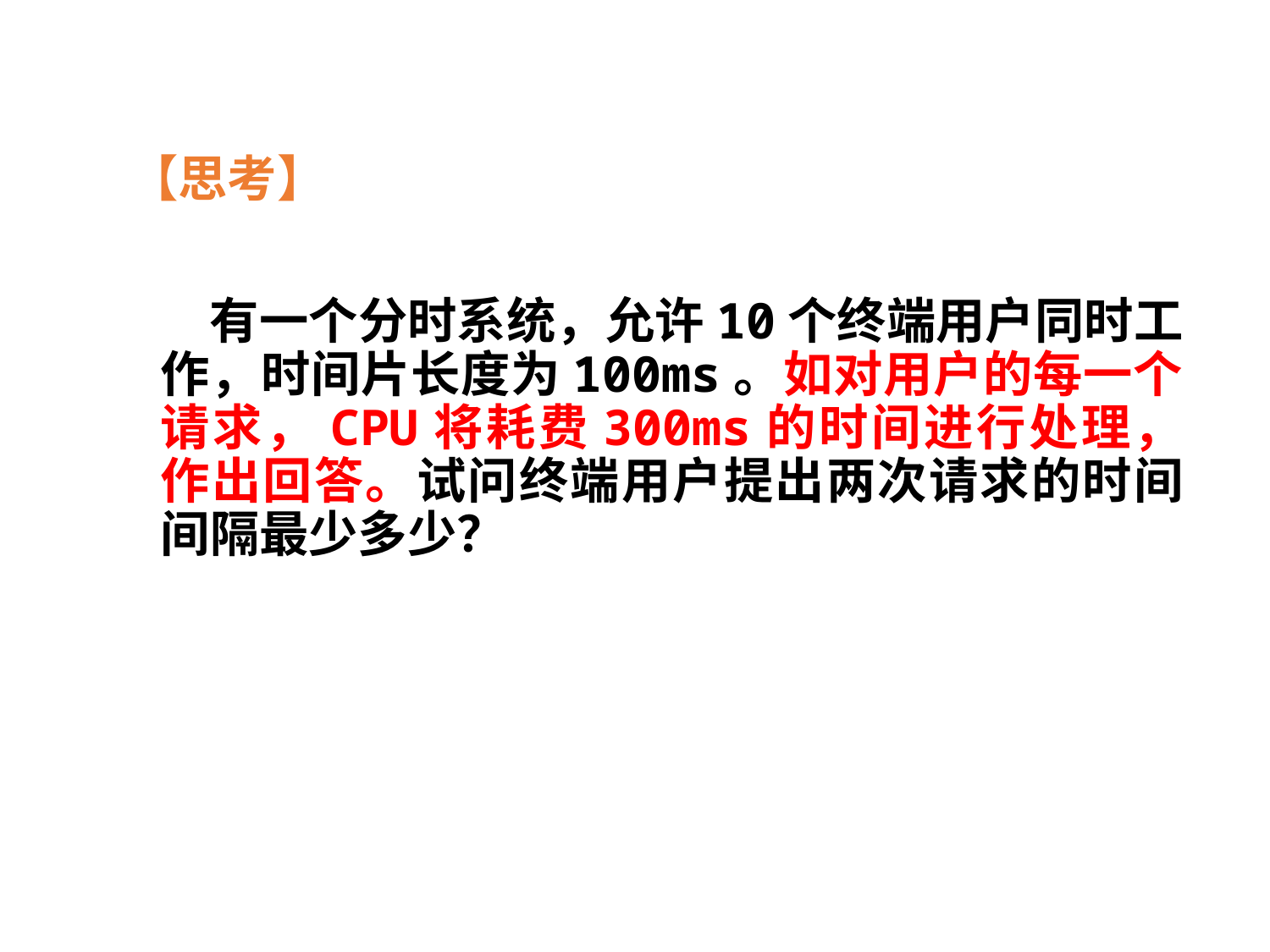

【思考】

      有一个分时系统，允许10个终端用户同时工作，时间片长度为100ms。如对用户的每一个请求，CPU将耗费300ms的时间进行处理，作出回答。试问终端用户提出两次请求的时间间隔最少多少？